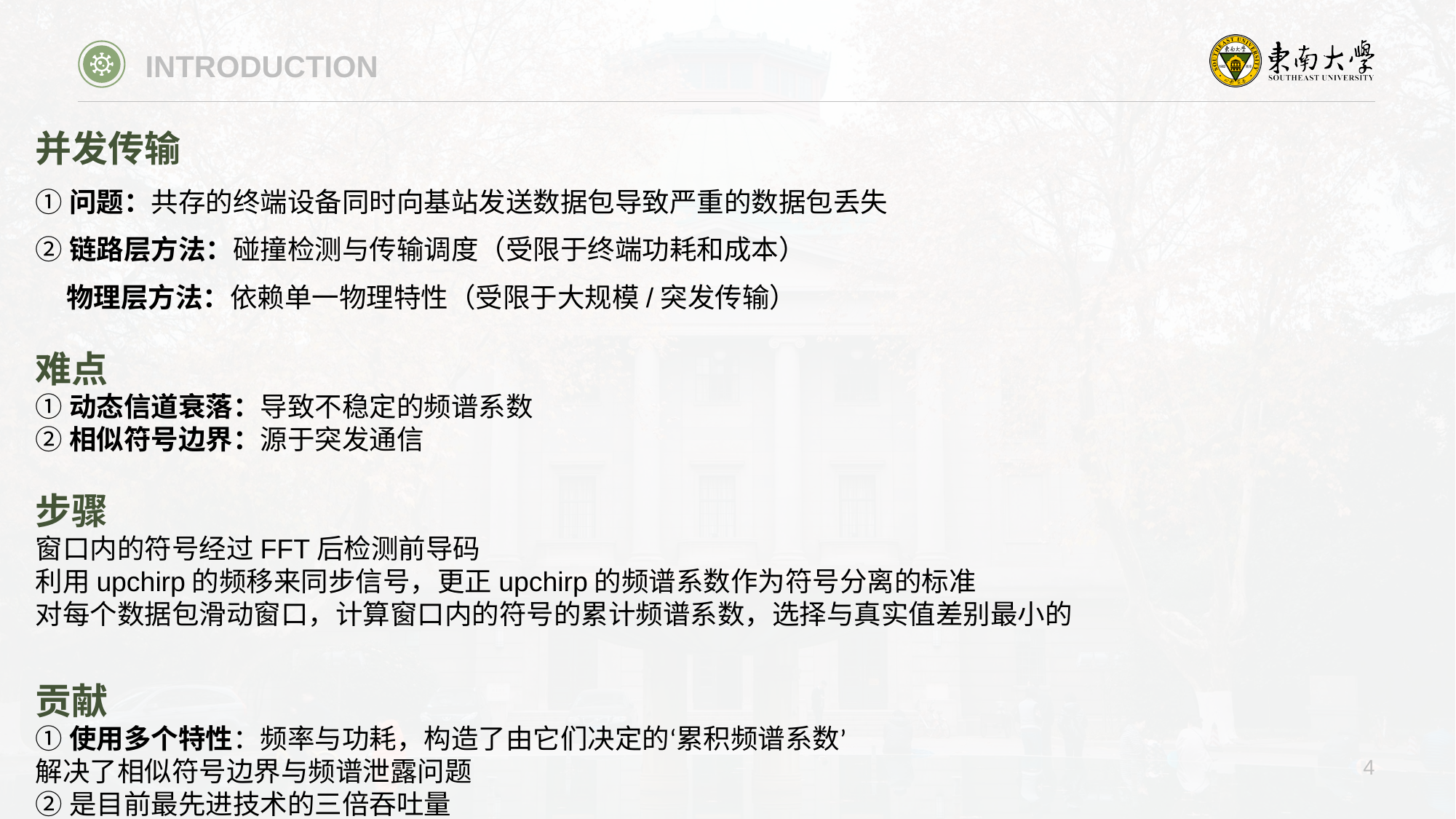

INTRODUCTION
并发传输
①问题：共存的终端设备同时向基站发送数据包导致严重的数据包丢失
②链路层方法：碰撞检测与传输调度（受限于终端功耗和成本）
    物理层方法：依赖单一物理特性（受限于大规模/突发传输）

难点
①动态信道衰落：导致不稳定的频谱系数
②相似符号边界：源于突发通信

步骤
窗口内的符号经过FFT后检测前导码
利用upchirp的频移来同步信号，更正upchirp的频谱系数作为符号分离的标准
对每个数据包滑动窗口，计算窗口内的符号的累计频谱系数，选择与真实值差别最小的

贡献
①使用多个特性：频率与功耗，构造了由它们决定的‘累积频谱系数’
解决了相似符号边界与频谱泄露问题
②是目前最先进技术的三倍吞吐量

4